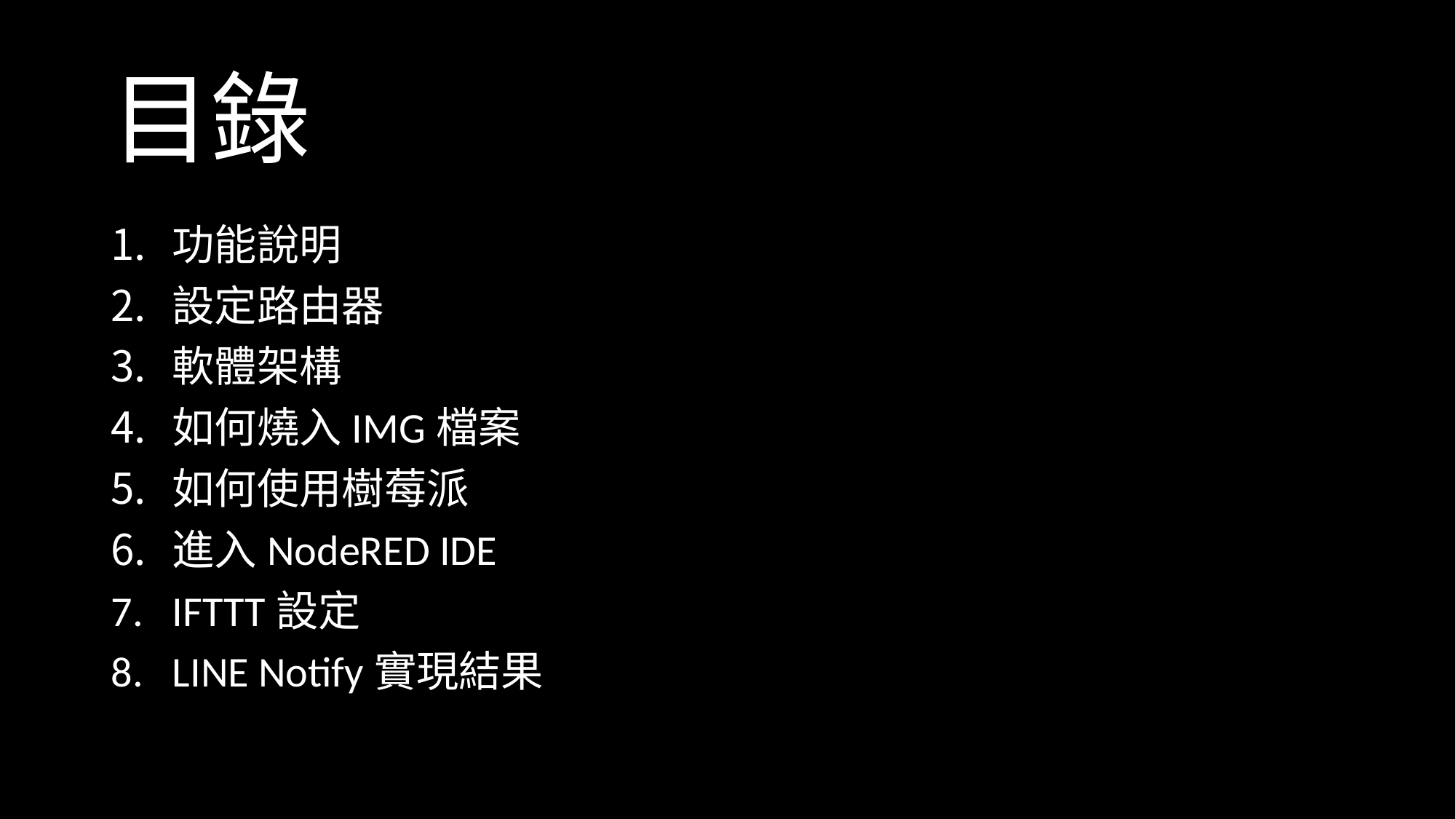

# 目錄
功能說明
設定路由器
軟體架構
如何燒入IMG檔案
如何使用樹莓派
進入NodeRED IDE
IFTTT設定
LINE Notify實現結果